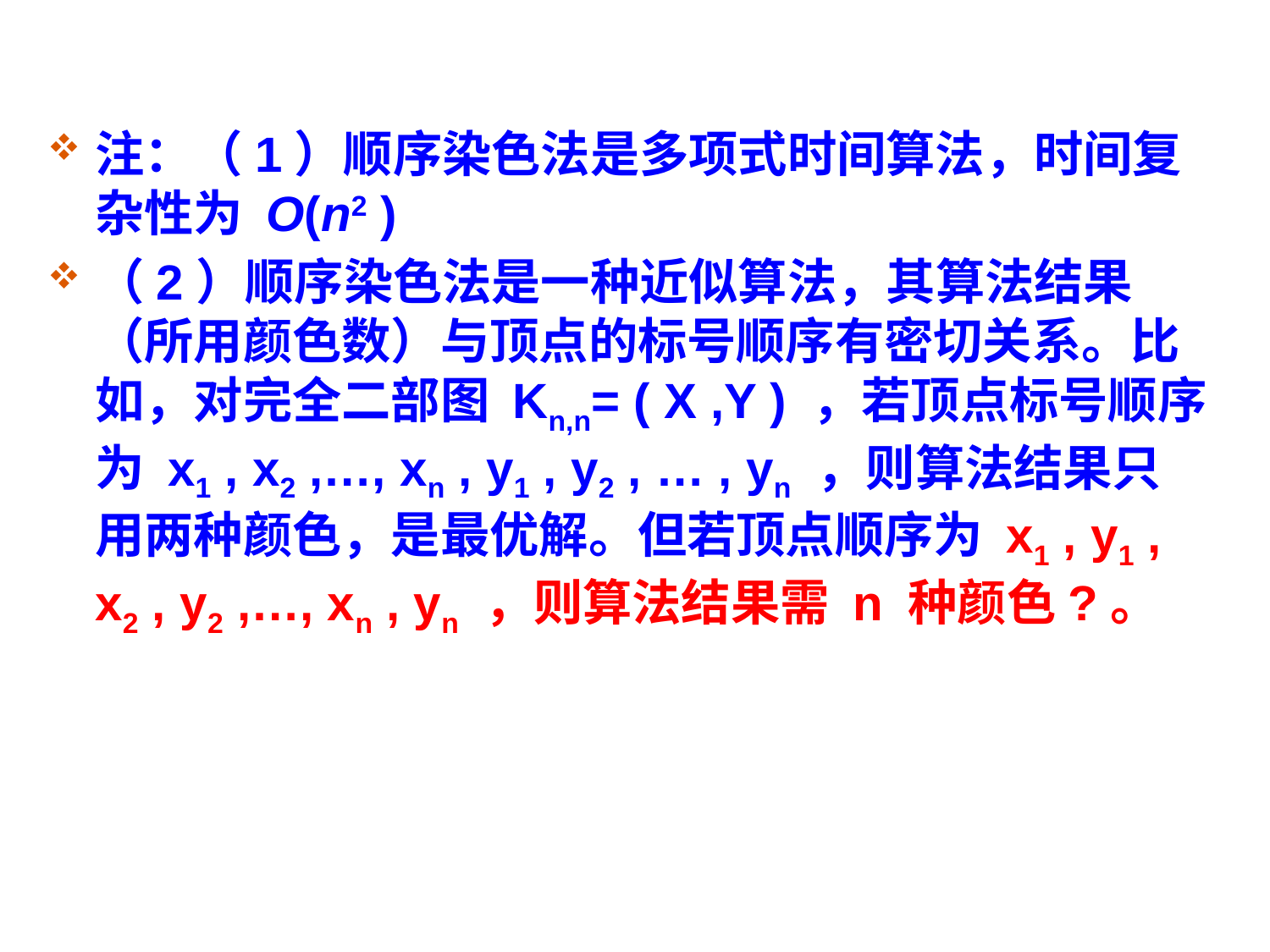

注：（1）顺序染色法是多项式时间算法，时间复杂性为 O(n2 )
（2）顺序染色法是一种近似算法，其算法结果（所用颜色数）与顶点的标号顺序有密切关系。比如，对完全二部图 Kn,n= ( X ,Y ) ，若顶点标号顺序为 x1 , x2 ,…, xn , y1 , y2 , … , yn ，则算法结果只用两种颜色，是最优解。但若顶点顺序为 x1 , y1 , x2 , y2 ,…, xn , yn ，则算法结果需 n 种颜色?。